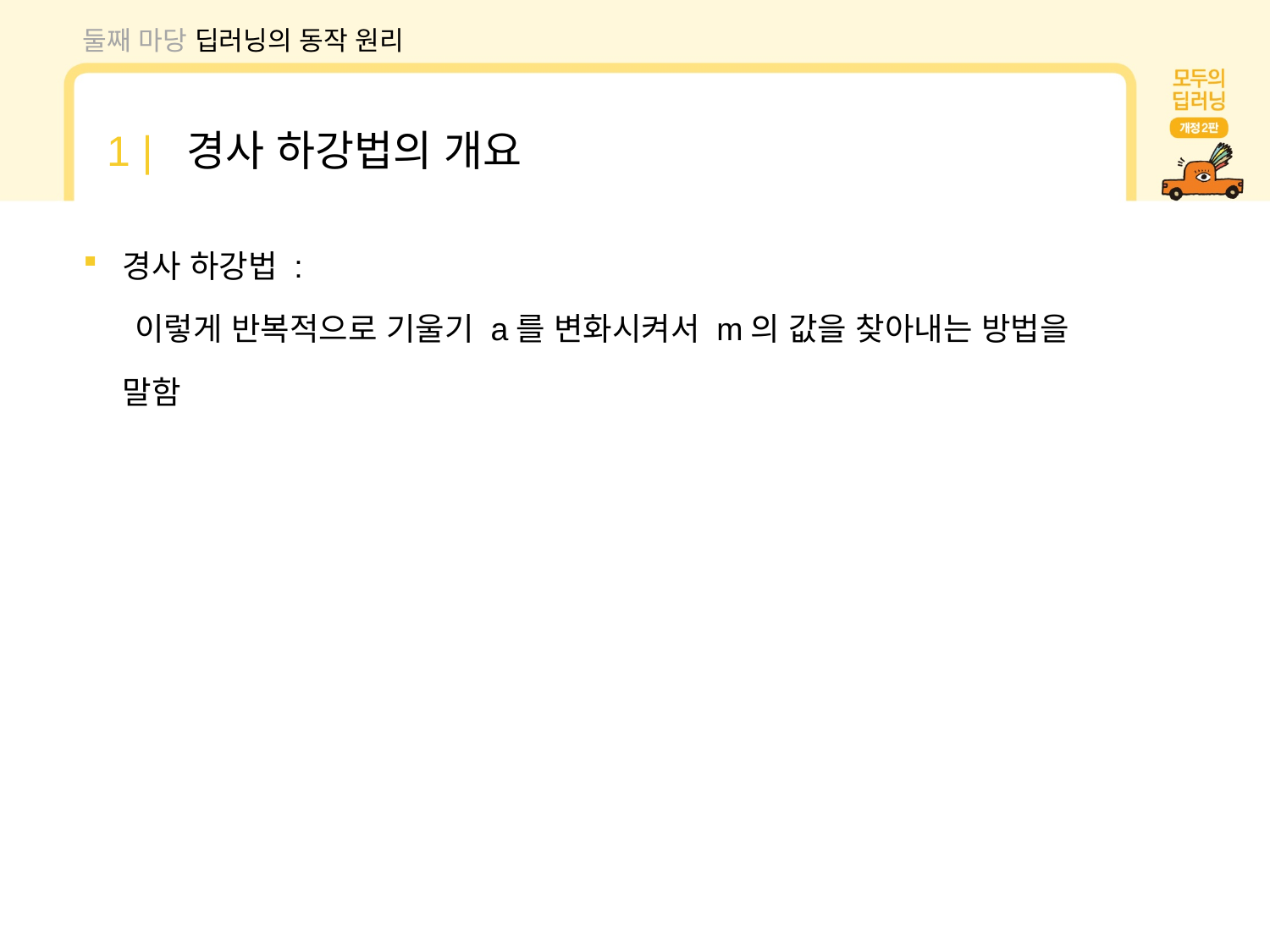

둘째 마당 딥러닝의 동작 원리
1 |  경사 하강법의 개요
경사 하강법 :
     이렇게 반복적으로 기울기 a를 변화시켜서 m의 값을 찾아내는 방법을 말함